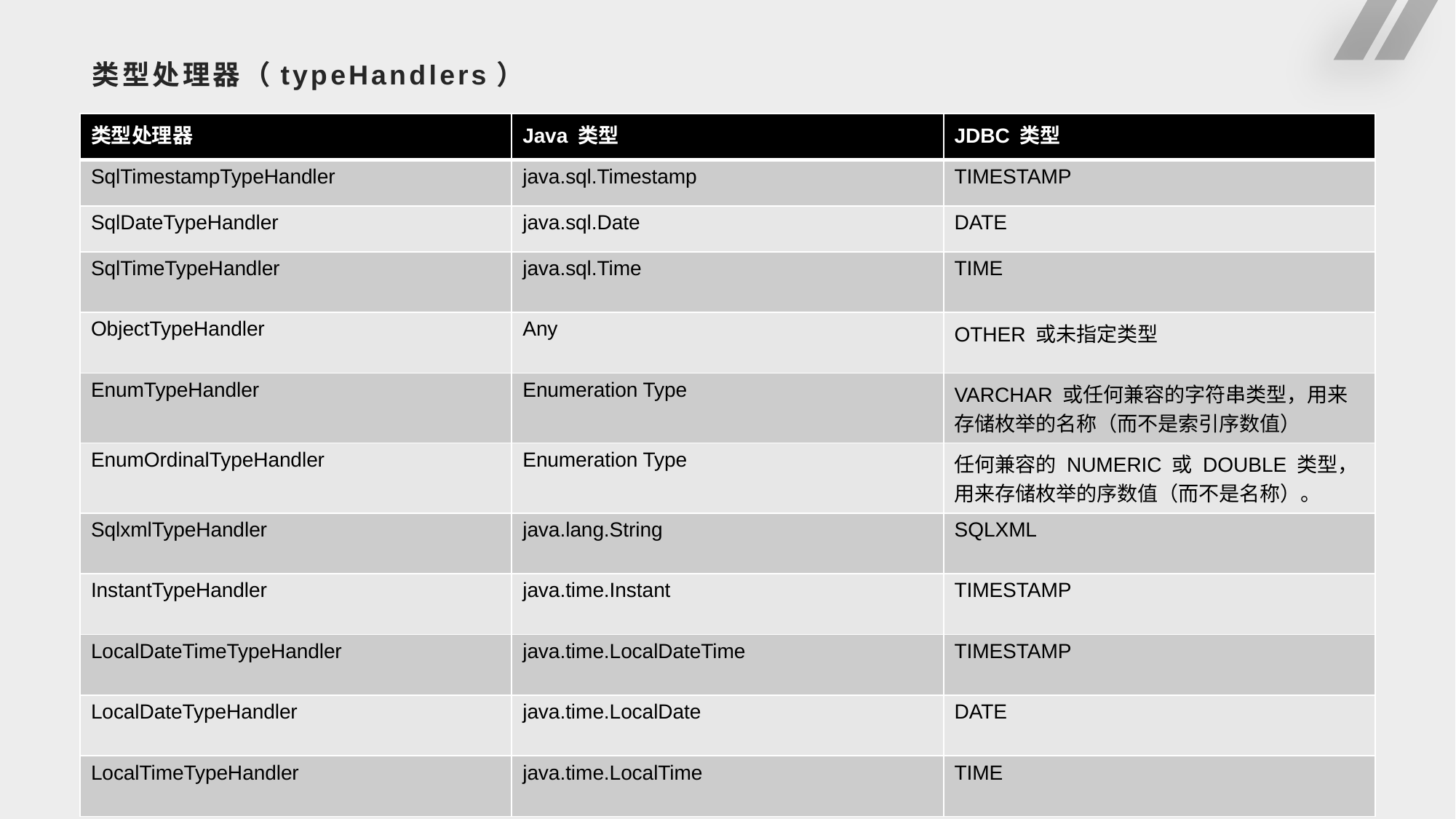

# 类型处理器（typeHandlers）
| 类型处理器 | Java 类型 | JDBC 类型 |
| --- | --- | --- |
| SqlTimestampTypeHandler | java.sql.Timestamp | TIMESTAMP |
| SqlDateTypeHandler | java.sql.Date | DATE |
| SqlTimeTypeHandler | java.sql.Time | TIME |
| ObjectTypeHandler | Any | OTHER 或未指定类型 |
| EnumTypeHandler | Enumeration Type | VARCHAR 或任何兼容的字符串类型，用来存储枚举的名称（而不是索引序数值） |
| EnumOrdinalTypeHandler | Enumeration Type | 任何兼容的 NUMERIC 或 DOUBLE 类型，用来存储枚举的序数值（而不是名称）。 |
| SqlxmlTypeHandler | java.lang.String | SQLXML |
| InstantTypeHandler | java.time.Instant | TIMESTAMP |
| LocalDateTimeTypeHandler | java.time.LocalDateTime | TIMESTAMP |
| LocalDateTypeHandler | java.time.LocalDate | DATE |
| LocalTimeTypeHandler | java.time.LocalTime | TIME |